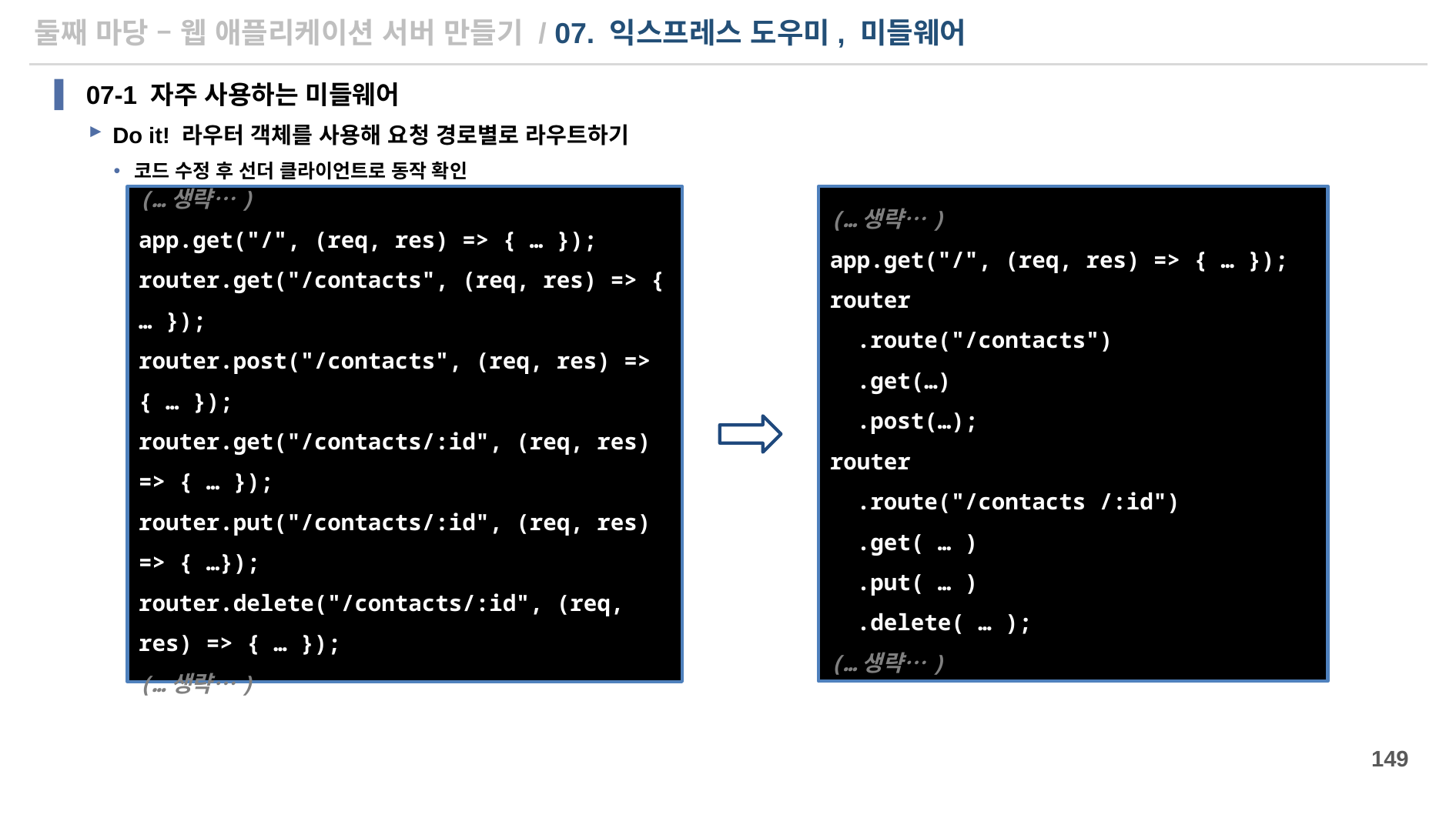

# 둘째 마당 – 웹 애플리케이션 서버 만들기 / 07. 익스프레스 도우미, 미들웨어
07-1 자주 사용하는 미들웨어
Do it! 라우터 객체를 사용해 요청 경로별로 라우트하기
코드 수정 후 선더 클라이언트로 동작 확인
(…생략…)
app.get("/", (req, res) => { … });
router
  .route("/contacts")
  .get(…)
  .post(…);
router
  .route("/contacts /:id")
  .get( … )
  .put( … )
  .delete( … );
(…생략…)
(…생략…)
app.get("/", (req, res) => { … });
router.get("/contacts", (req, res) => { … });
router.post("/contacts", (req, res) => { … });
router.get("/contacts/:id", (req, res) => { … });
router.put("/contacts/:id", (req, res) => { …});
router.delete("/contacts/:id", (req, res) => { … });
(…생략…)

149